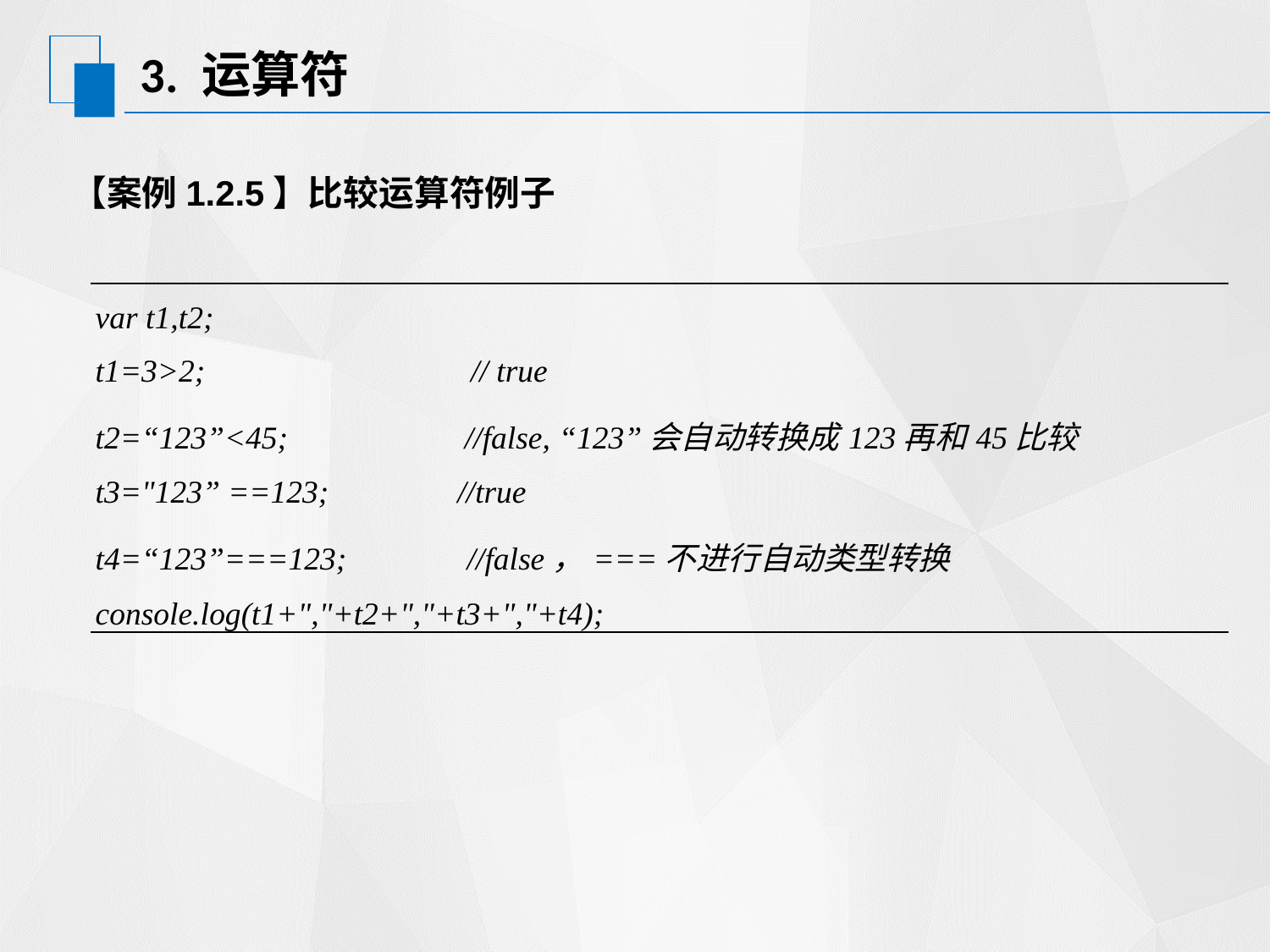

# 3. 运算符
【案例1.2.5】比较运算符例子
| var t1,t2; t1=3>2; // true t2=“123”<45; //false, “123”会自动转换成123再和45比较 t3="123” ==123; //true t4=“123”===123; //false，===不进行自动类型转换 console.log(t1+","+t2+","+t3+","+t4); |
| --- |